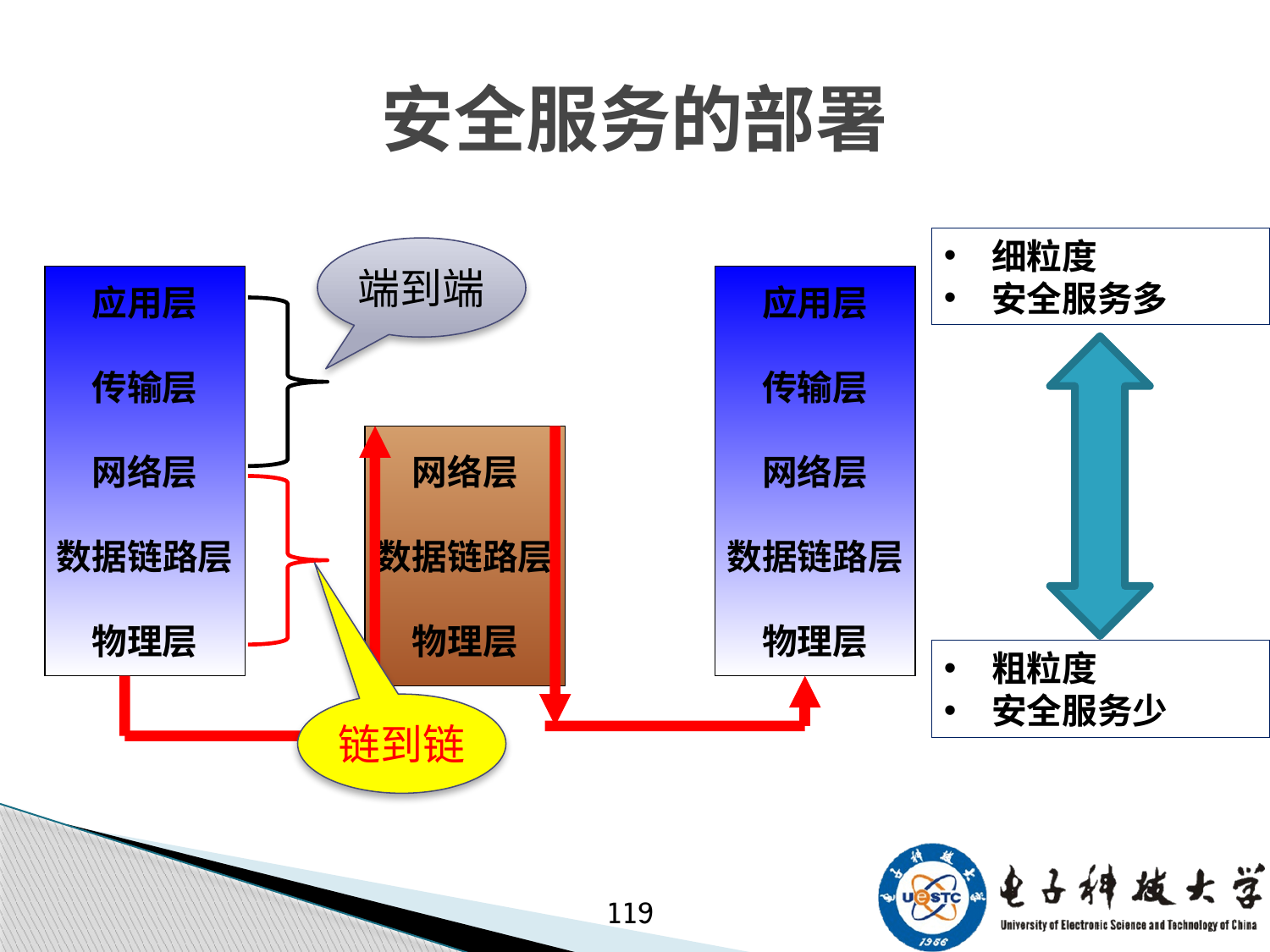

# 安全服务的部署
细粒度
安全服务多
端到端

应用层

传输层

网络层

数据链路层

物理层
应用层

传输层

网络层

数据链路层

物理层

网络层

数据链路层

物理层

链到链
粗粒度
安全服务少
119